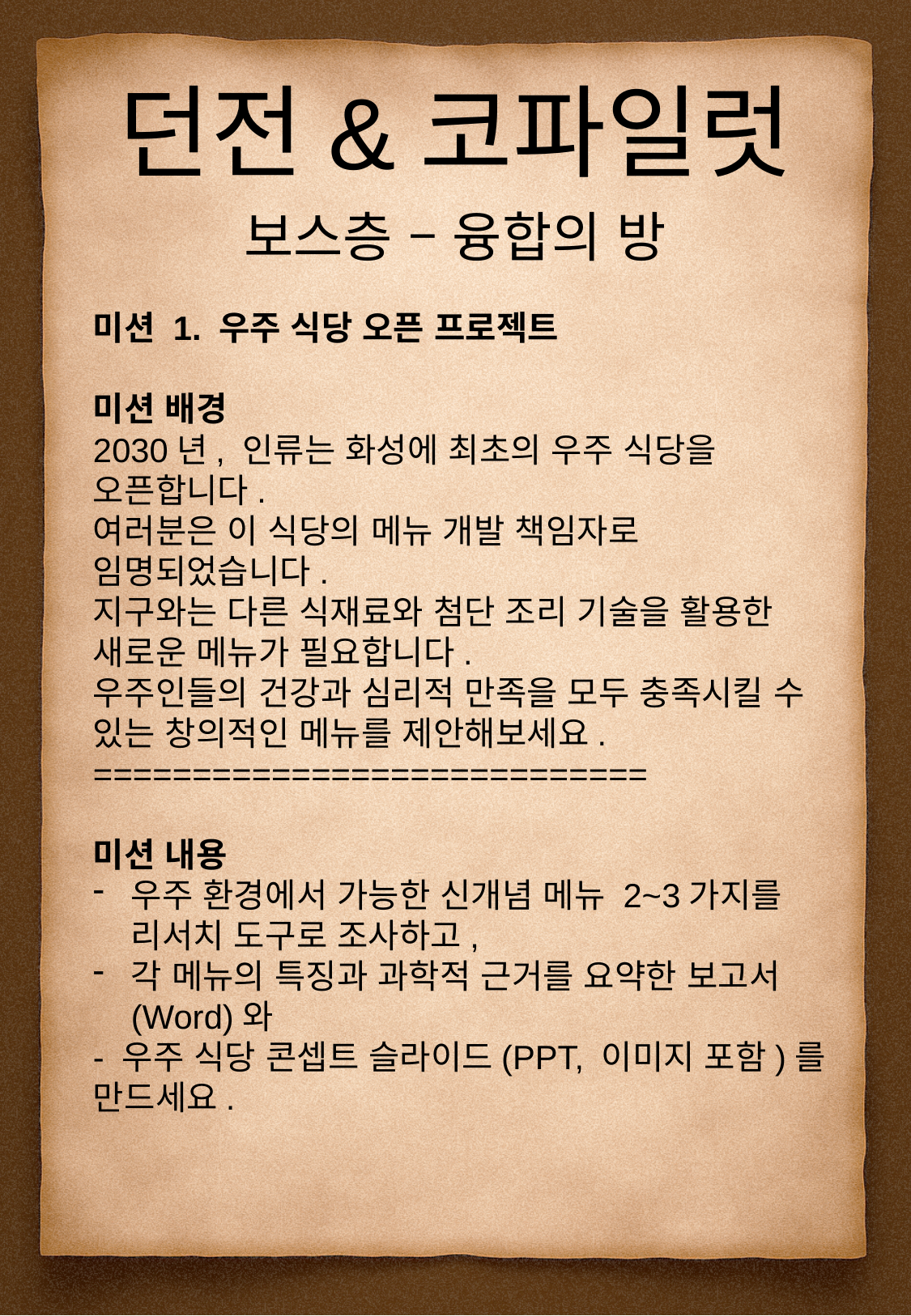

던전&코파일럿
보스층 – 융합의 방
미션 1. 우주 식당 오픈 프로젝트

미션 배경
2030년, 인류는 화성에 최초의 우주 식당을 오픈합니다.
여러분은 이 식당의 메뉴 개발 책임자로 임명되었습니다.
지구와는 다른 식재료와 첨단 조리 기술을 활용한 새로운 메뉴가 필요합니다.
우주인들의 건강과 심리적 만족을 모두 충족시킬 수 있는 창의적인 메뉴를 제안해보세요.
============================

미션 내용
우주 환경에서 가능한 신개념 메뉴 2~3가지를 리서치 도구로 조사하고,
각 메뉴의 특징과 과학적 근거를 요약한 보고서(Word)와
- 우주 식당 콘셉트 슬라이드(PPT, 이미지 포함)를 만드세요.